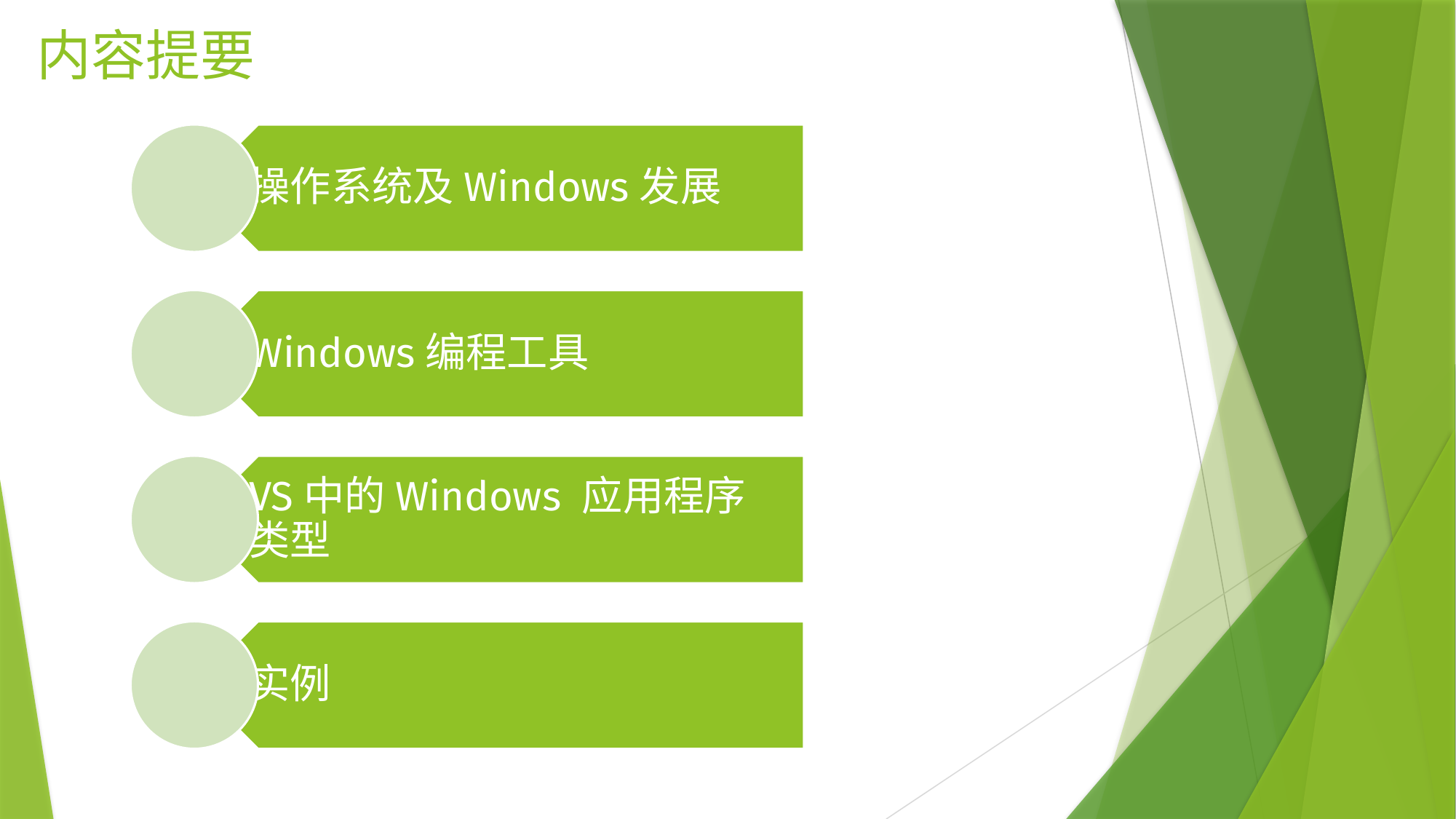

# 内容提要
操作系统及Windows发展
Windows编程工具
VS中的Windows 应用程序类型
实例